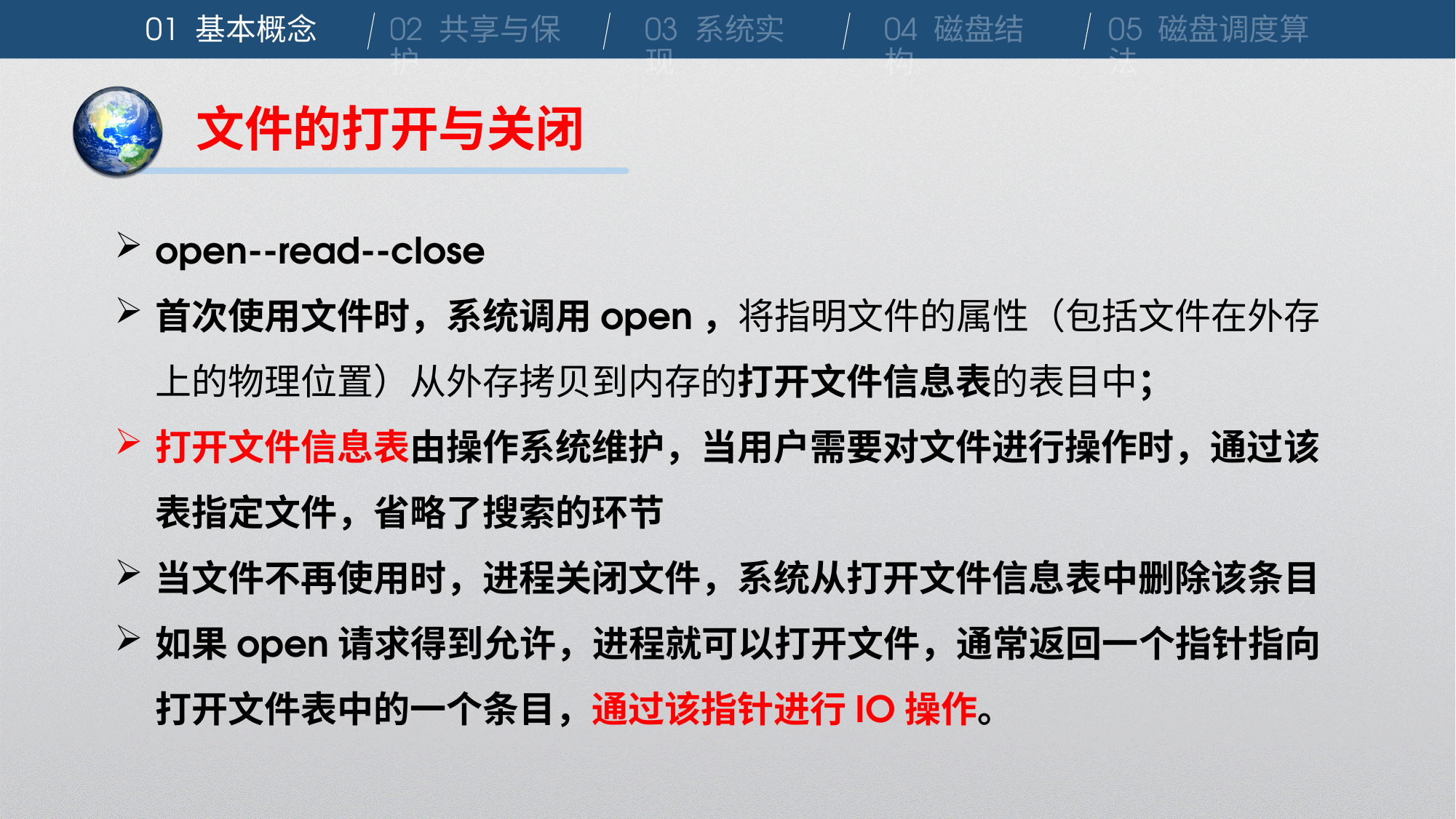

01 基本概念
02 共享与保护
03 系统实现
04 磁盘结构
05 磁盘调度算法
文件的打开与关闭
open--read--close
首次使用文件时，系统调用open，将指明文件的属性（包括文件在外存上的物理位置）从外存拷贝到内存的打开文件信息表的表目中；
打开文件信息表由操作系统维护，当用户需要对文件进行操作时，通过该表指定文件，省略了搜索的环节
当文件不再使用时，进程关闭文件，系统从打开文件信息表中删除该条目
如果open请求得到允许，进程就可以打开文件，通常返回一个指针指向打开文件表中的一个条目，通过该指针进行IO操作。